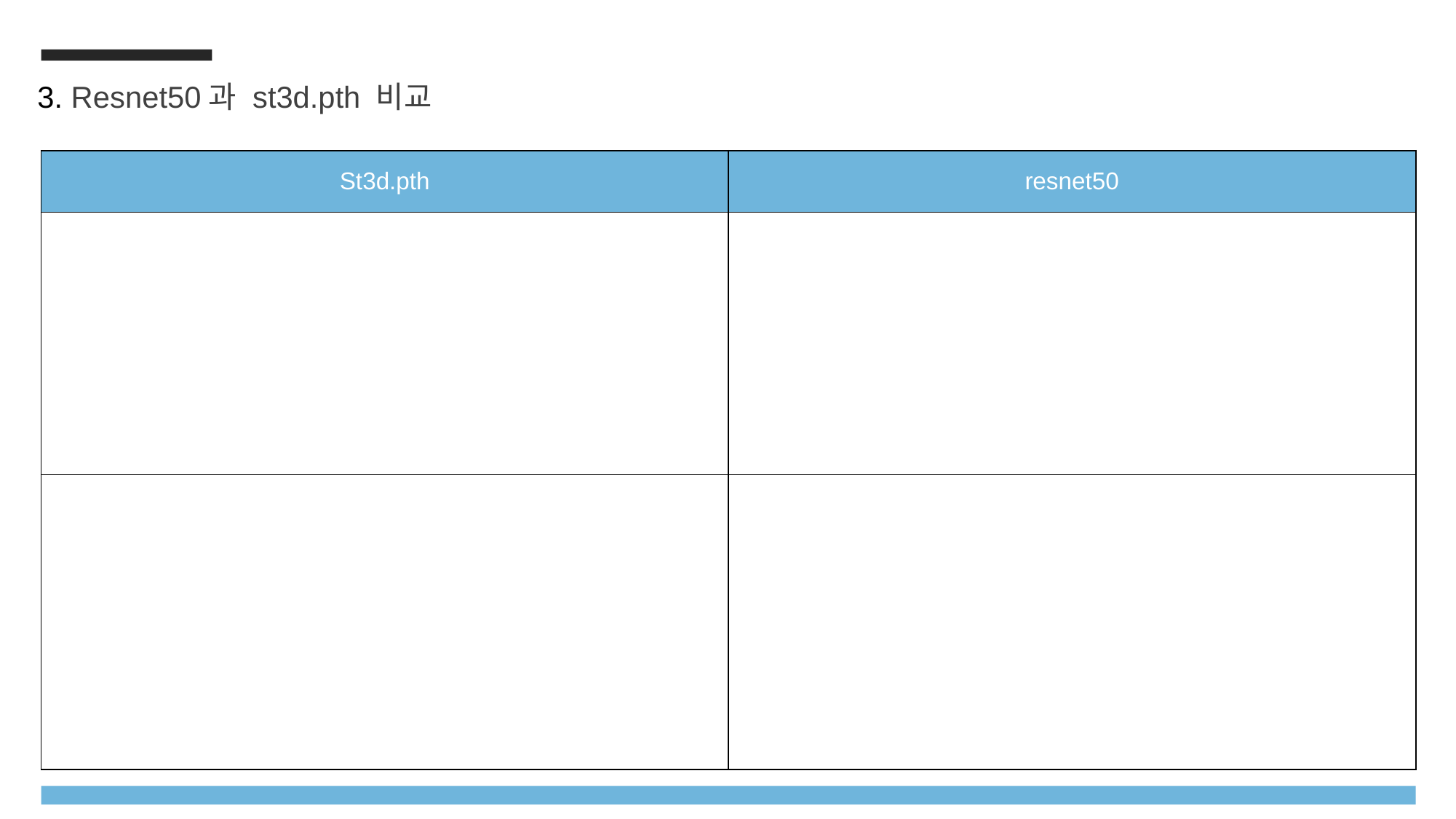

3. Resnet50과 st3d.pth 비교
| St3d.pth | resnet50 |
| --- | --- |
|  |  |
|  |  |